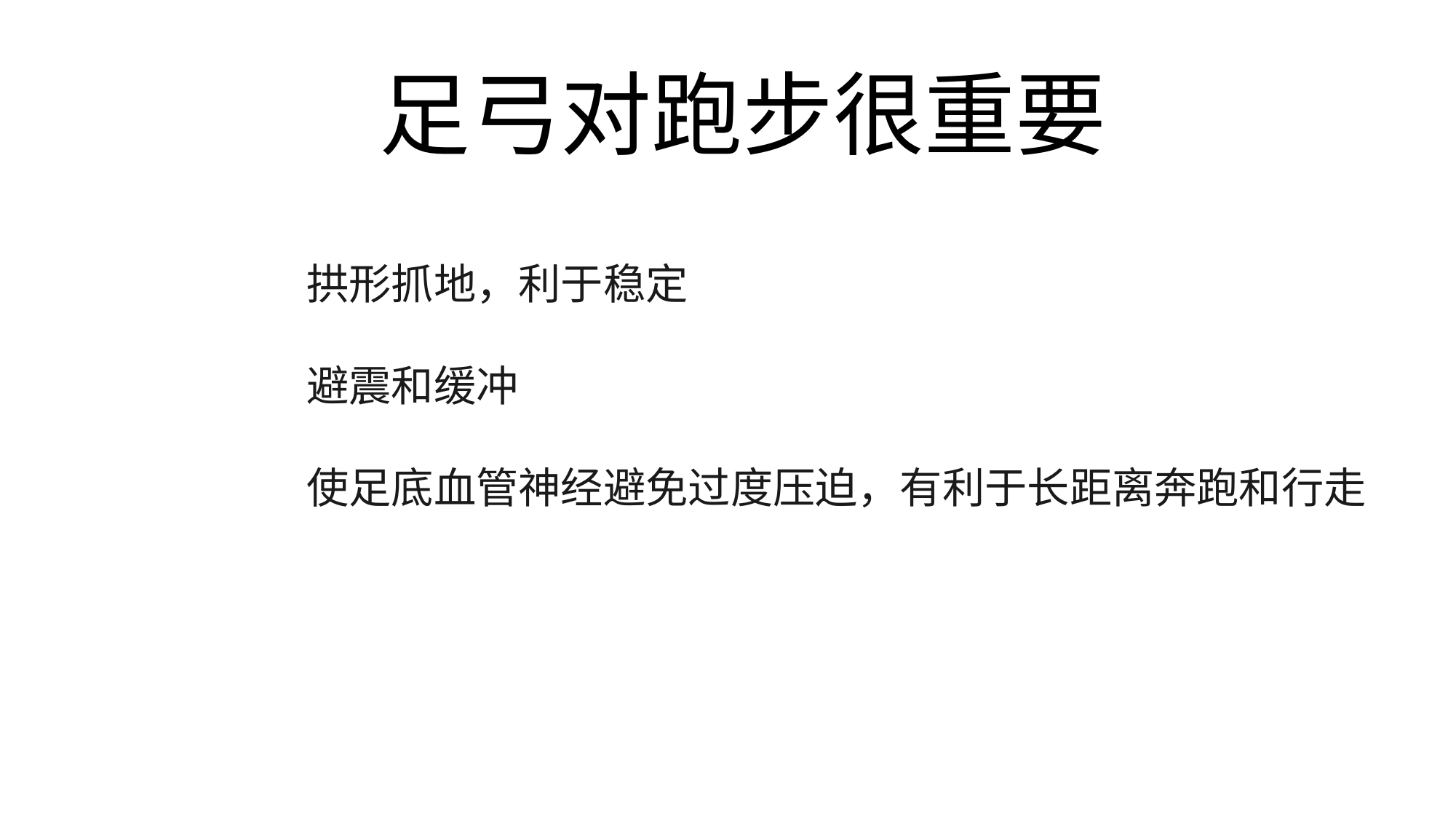

足弓对跑步很重要
拱形抓地，利于稳定

避震和缓冲

使足底血管神经避免过度压迫，有利于长距离奔跑和行走